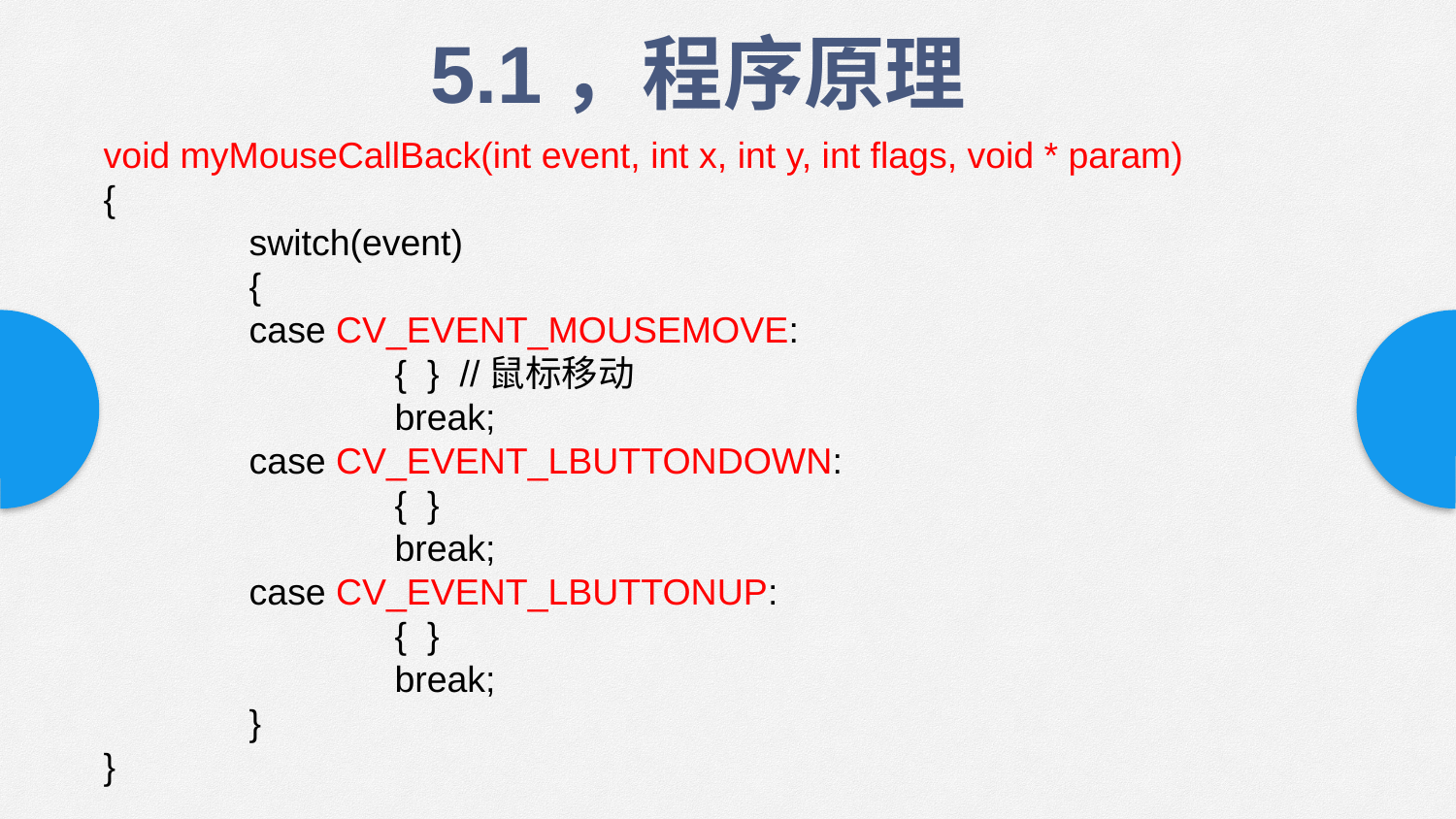

5.1，程序原理

void myMouseCallBack(int event, int x, int y, int flags, void * param)
{
	switch(event)
	{
	case CV_EVENT_MOUSEMOVE:
		{  }  //鼠标移动
		break;
	case CV_EVENT_LBUTTONDOWN:
		{  }
		break;
	case CV_EVENT_LBUTTONUP:
		{  }
		break;
	}
}